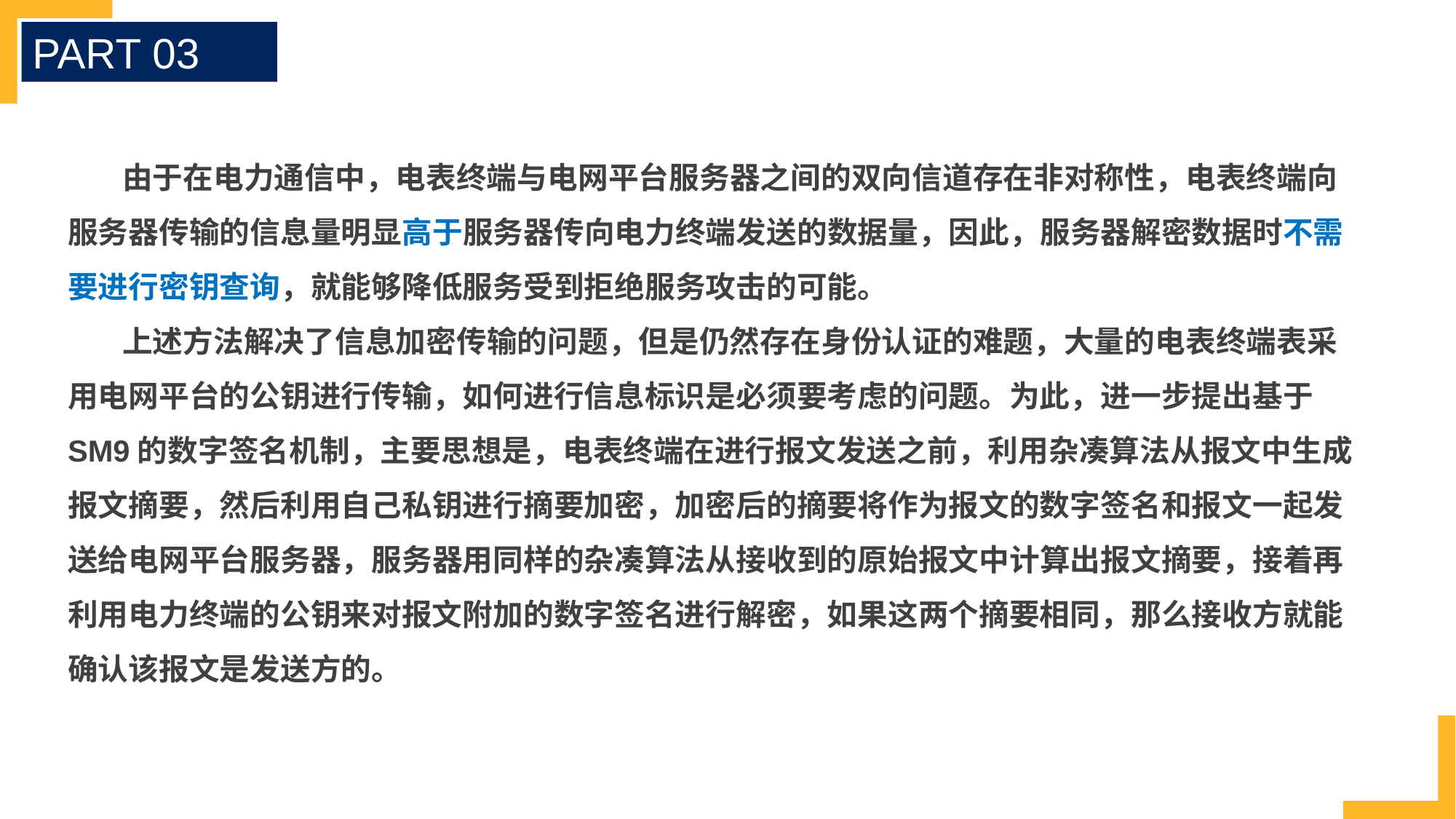

PART 03
由于在电力通信中，电表终端与电网平台服务器之间的双向信道存在非对称性，电表终端向服务器传输的信息量明显高于服务器传向电力终端发送的数据量，因此，服务器解密数据时不需要进行密钥查询，就能够降低服务受到拒绝服务攻击的可能。
上述方法解决了信息加密传输的问题，但是仍然存在身份认证的难题，大量的电表终端表采用电网平台的公钥进行传输，如何进行信息标识是必须要考虑的问题。为此，进一步提出基于SM9的数字签名机制，主要思想是，电表终端在进行报文发送之前，利用杂凑算法从报文中生成报文摘要，然后利用自己私钥进行摘要加密，加密后的摘要将作为报文的数字签名和报文一起发送给电网平台服务器，服务器用同样的杂凑算法从接收到的原始报文中计算出报文摘要，接着再利用电力终端的公钥来对报文附加的数字签名进行解密，如果这两个摘要相同，那么接收方就能确认该报文是发送方的。